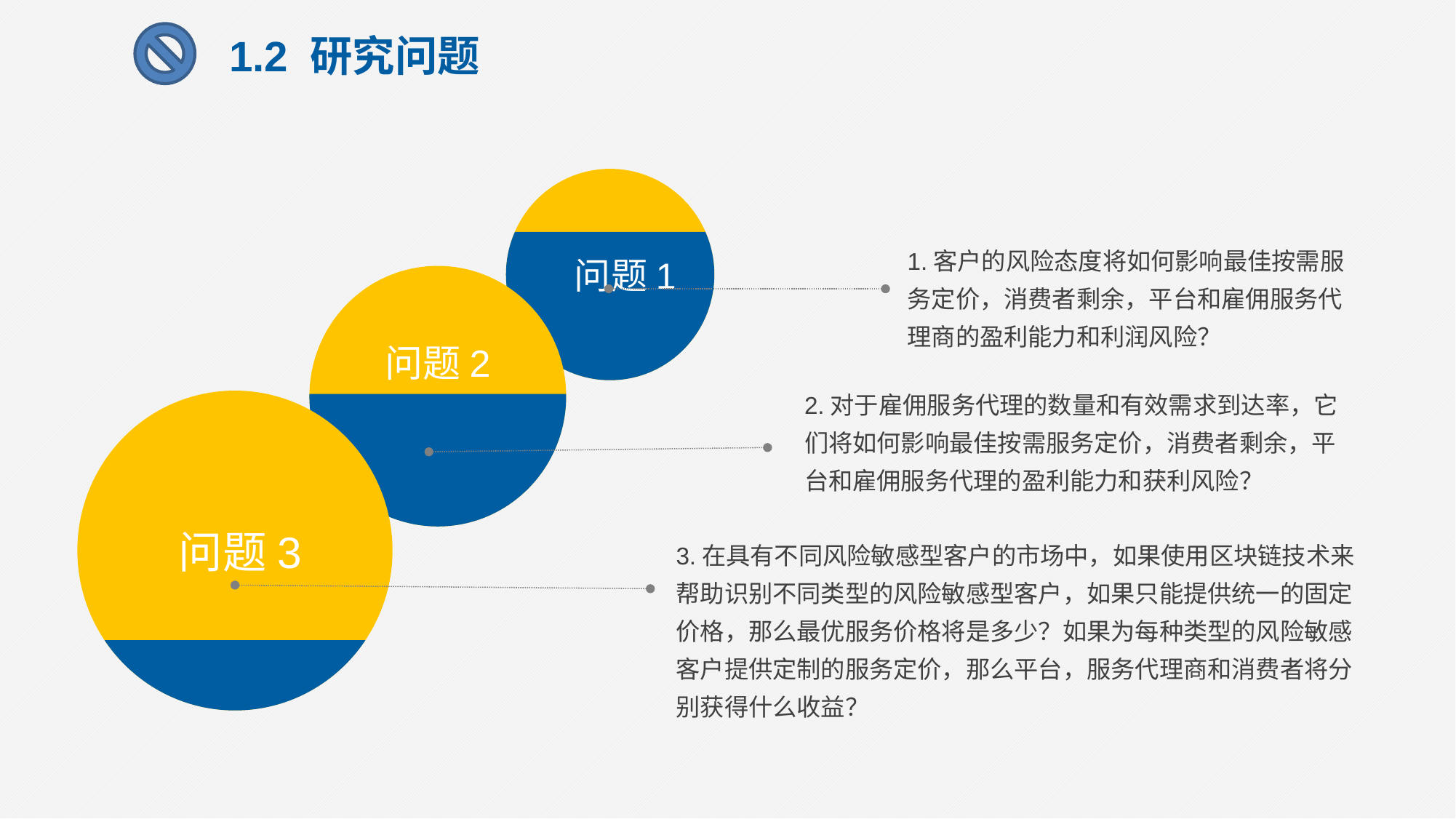

1.2 研究问题

1.客户的风险态度将如何影响最佳按需服务定价，消费者剩余，平台和雇佣服务代理商的盈利能力和利润风险？

问题1

问题2
2.对于雇佣服务代理的数量和有效需求到达率，它们将如何影响最佳按需服务定价，消费者剩余，平台和雇佣服务代理的盈利能力和获利风险？

问题3
3.在具有不同风险敏感型客户的市场中，如果使用区块链技术来帮助识别不同类型的风险敏感型客户，如果只能提供统一的固定价格，那么最优服务价格将是多少？如果为每种类型的风险敏感客户提供定制的服务定价，那么平台，服务代理商和消费者将分别获得什么收益？